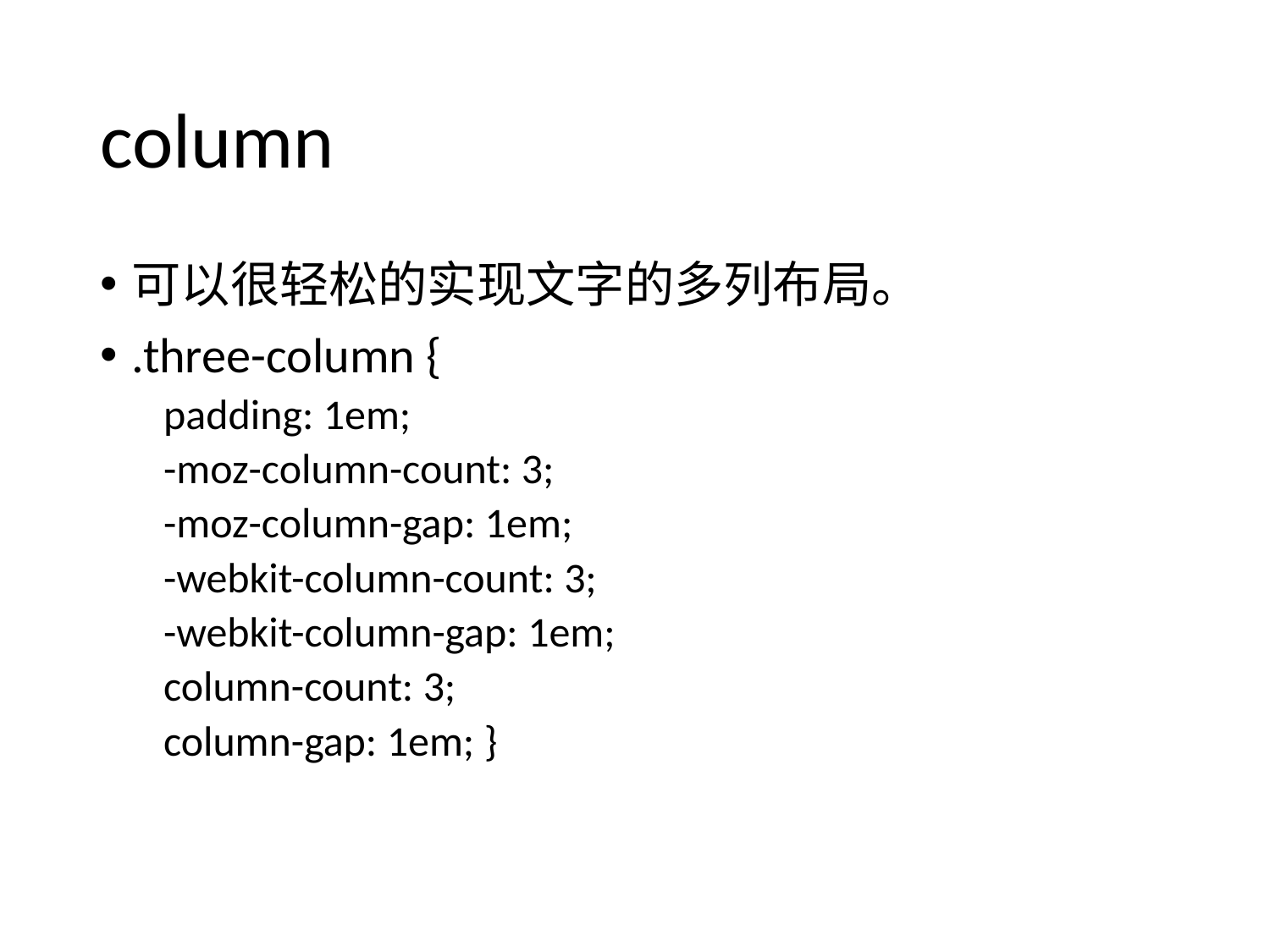

# column
可以很轻松的实现文字的多列布局。
.three-column {
padding: 1em;
-moz-column-count: 3;
-moz-column-gap: 1em;
-webkit-column-count: 3;
-webkit-column-gap: 1em;
column-count: 3;
column-gap: 1em; }